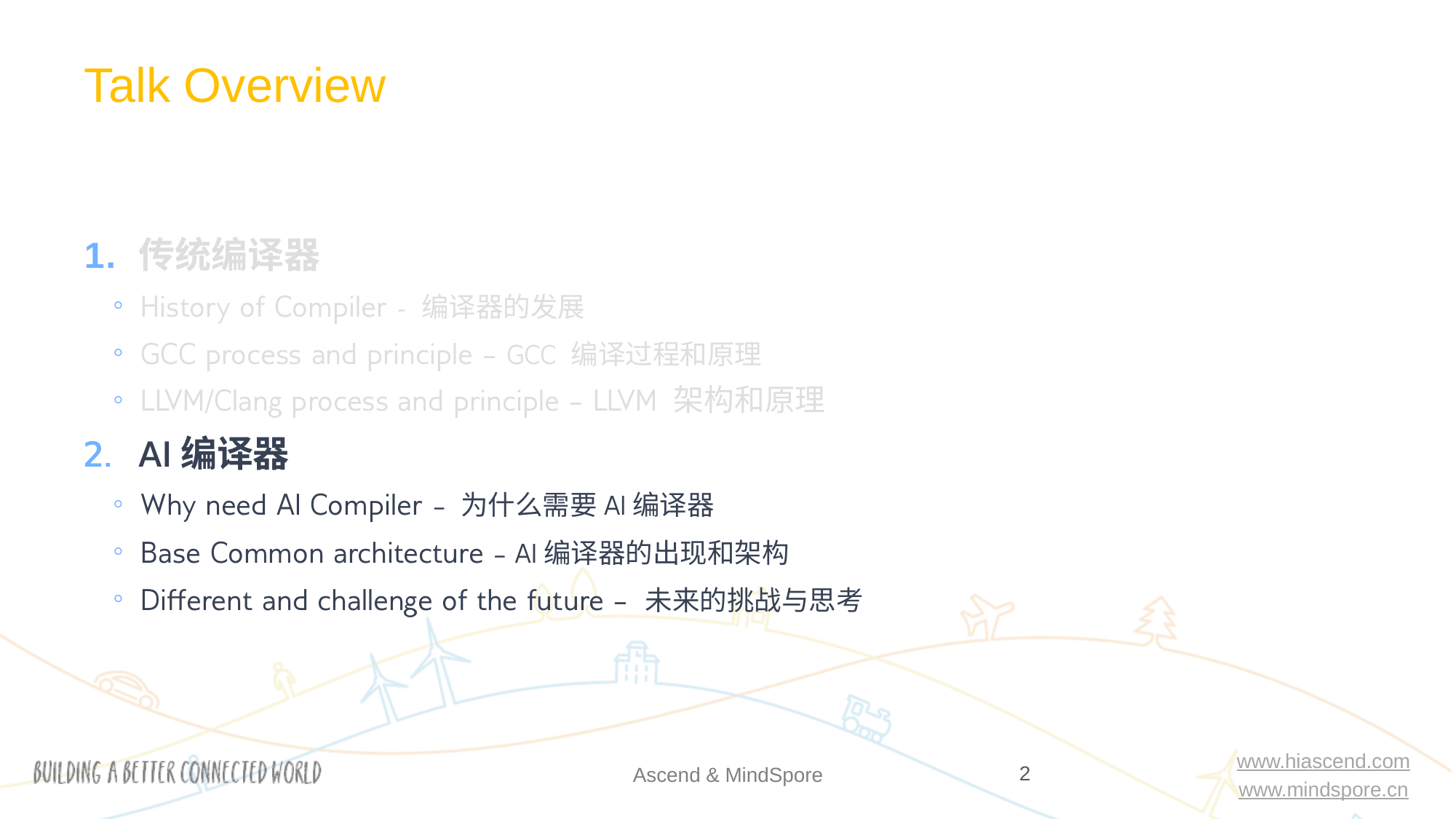

Talk Overview
传统编译器
History of Compiler - 编译器的发展
GCC process and principle – GCC 编译过程和原理
LLVM/Clang process and principle – LLVM 架构和原理
AI编译器
Why need AI Compiler – 为什么需要AI编译器
Base Common architecture – AI编译器的出现和架构
Different and challenge of the future – 未来的挑战与思考